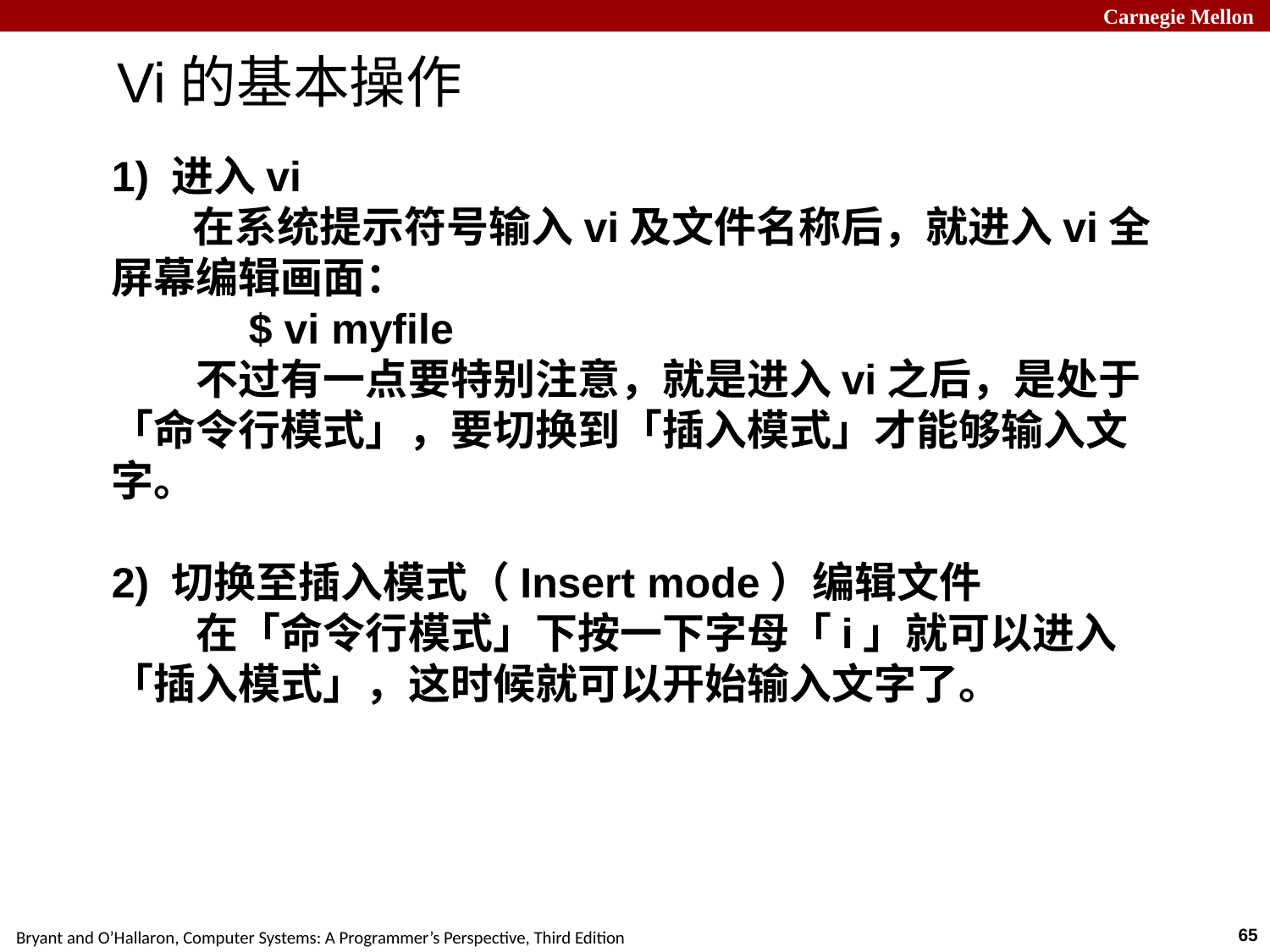

Vi的基本操作
1) 进入vi
   　在系统提示符号输入vi及文件名称后，就进入vi全屏幕编辑画面：
　　　$ vi myfile
　　不过有一点要特别注意，就是进入vi之后，是处于「命令行模式」，要切换到「插入模式」才能够输入文字。

2) 切换至插入模式（Insert mode）编辑文件
　　在「命令行模式」下按一下字母「i」就可以进入「插入模式」，这时候就可以开始输入文字了。